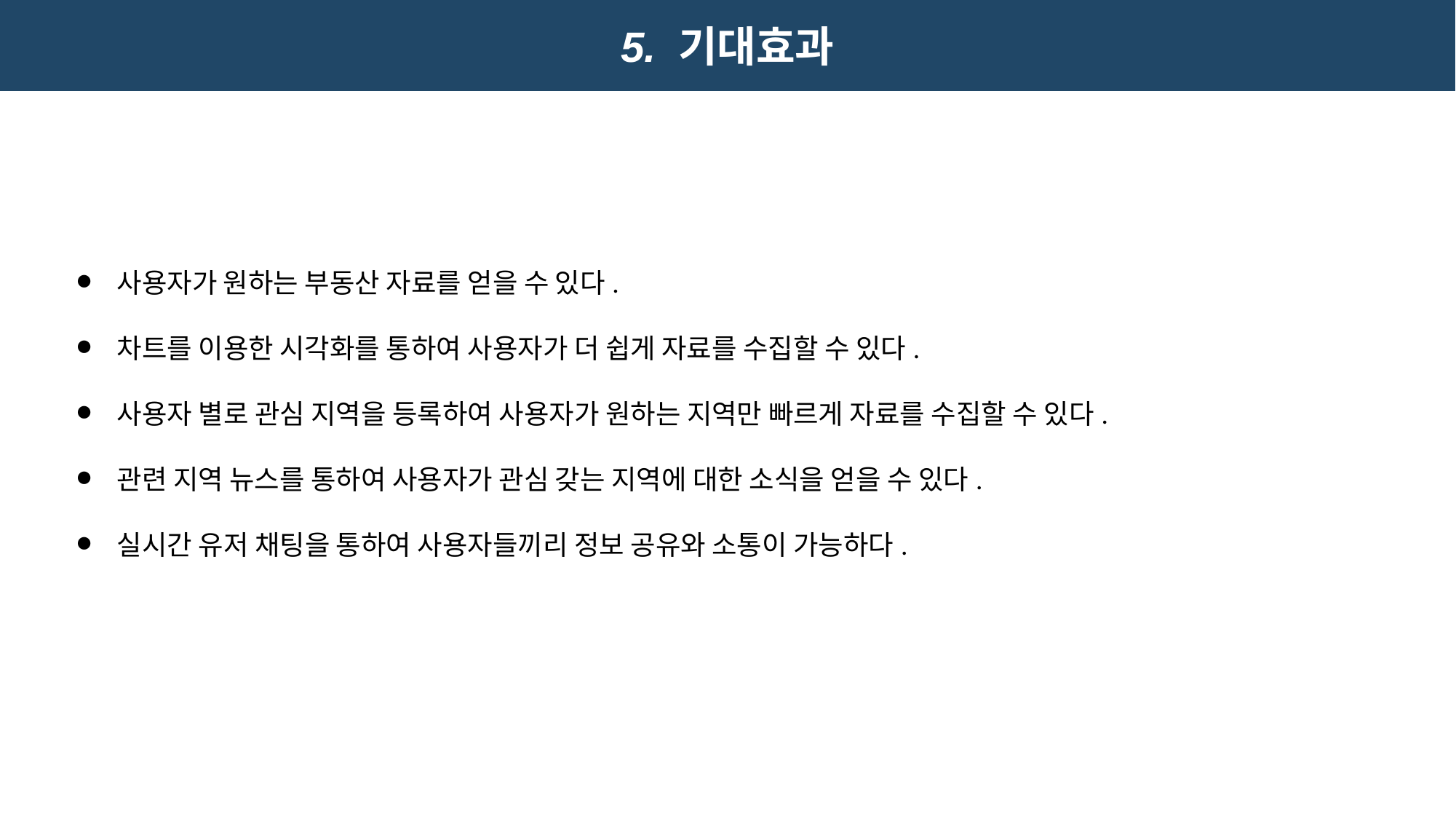

# 5. 기대효과
사용자가 원하는 부동산 자료를 얻을 수 있다.

차트를 이용한 시각화를 통하여 사용자가 더 쉽게 자료를 수집할 수 있다.

사용자 별로 관심 지역을 등록하여 사용자가 원하는 지역만 빠르게 자료를 수집할 수 있다.

관련 지역 뉴스를 통하여 사용자가 관심 갖는 지역에 대한 소식을 얻을 수 있다.

실시간 유저 채팅을 통하여 사용자들끼리 정보 공유와 소통이 가능하다.